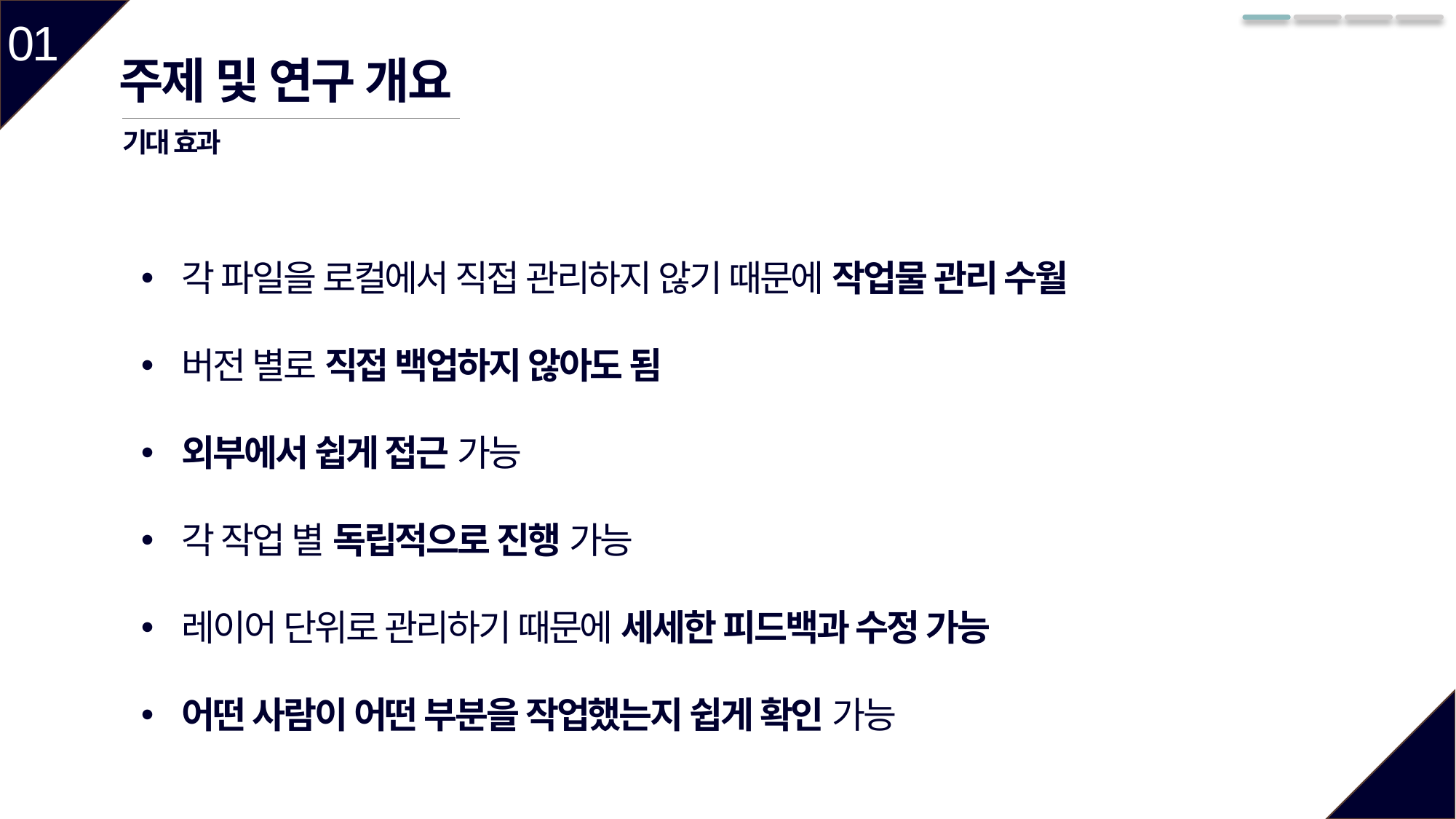

01
주제 및 연구 개요
기대 효과
각 파일을 로컬에서 직접 관리하지 않기 때문에 작업물 관리 수월
버전 별로 직접 백업하지 않아도 됨
외부에서 쉽게 접근 가능
각 작업 별 독립적으로 진행 가능
레이어 단위로 관리하기 때문에 세세한 피드백과 수정 가능
어떤 사람이 어떤 부분을 작업했는지 쉽게 확인 가능